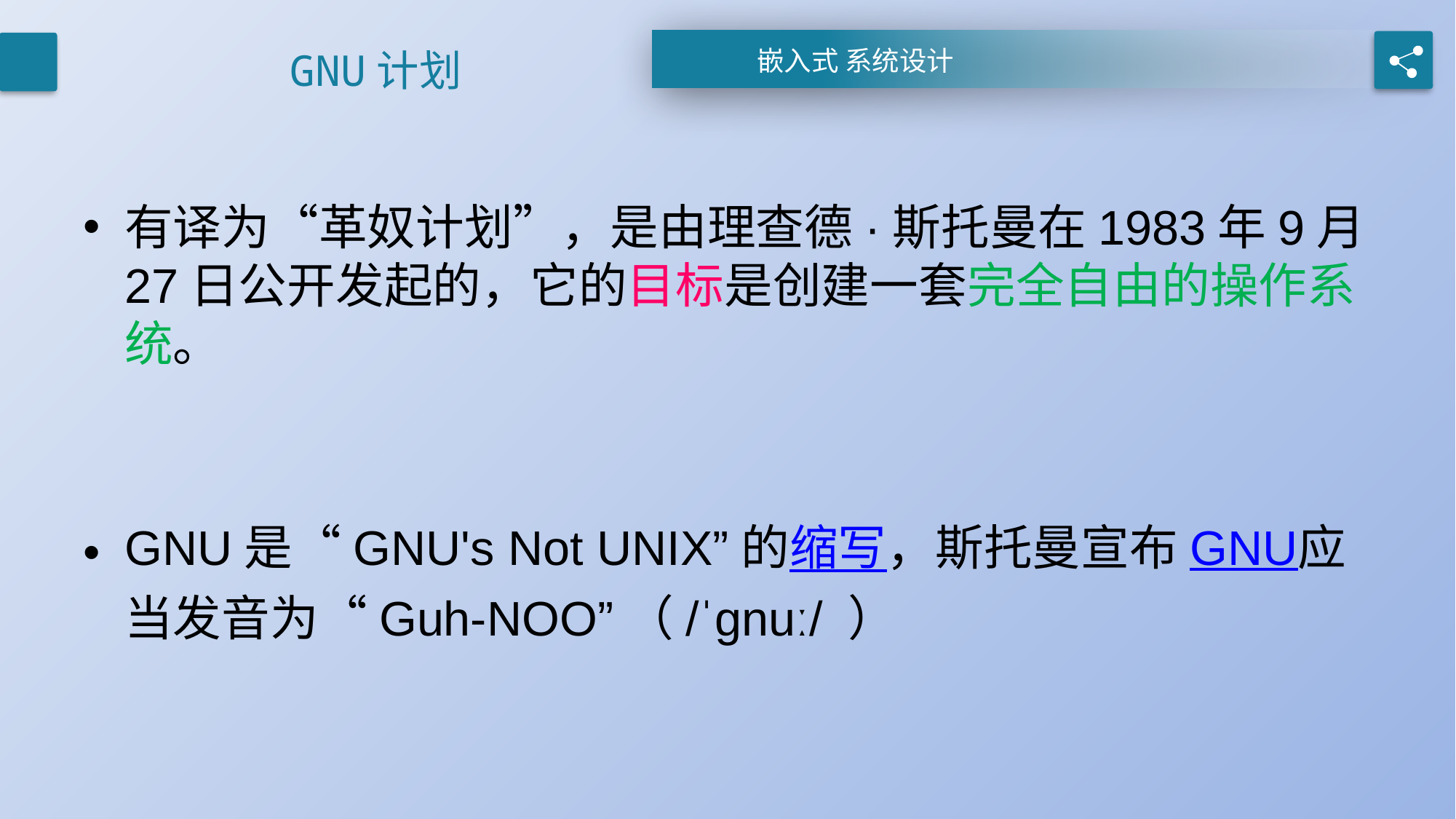

# GNU计划
有译为“革奴计划”，是由理查德·斯托曼在1983年9月27日公开发起的，它的目标是创建一套完全自由的操作系统。

GNU是“GNU's Not UNIX”的缩写，斯托曼宣布GNU应当发音为“Guh-NOO”（/ˈgnuː/ ）